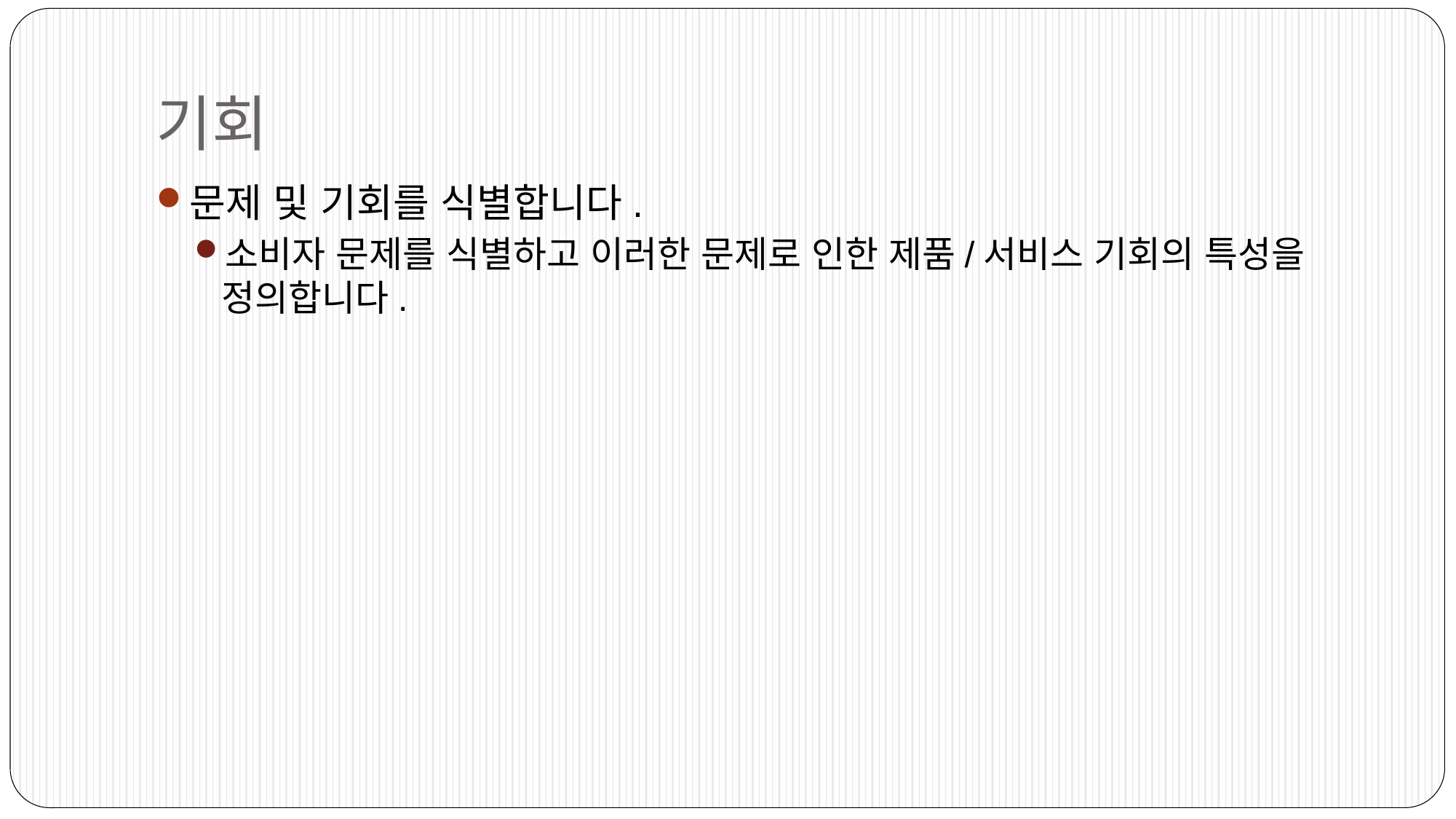

# 기회
문제 및 기회를 식별합니다.
소비자 문제를 식별하고 이러한 문제로 인한 제품/서비스 기회의 특성을 정의합니다.